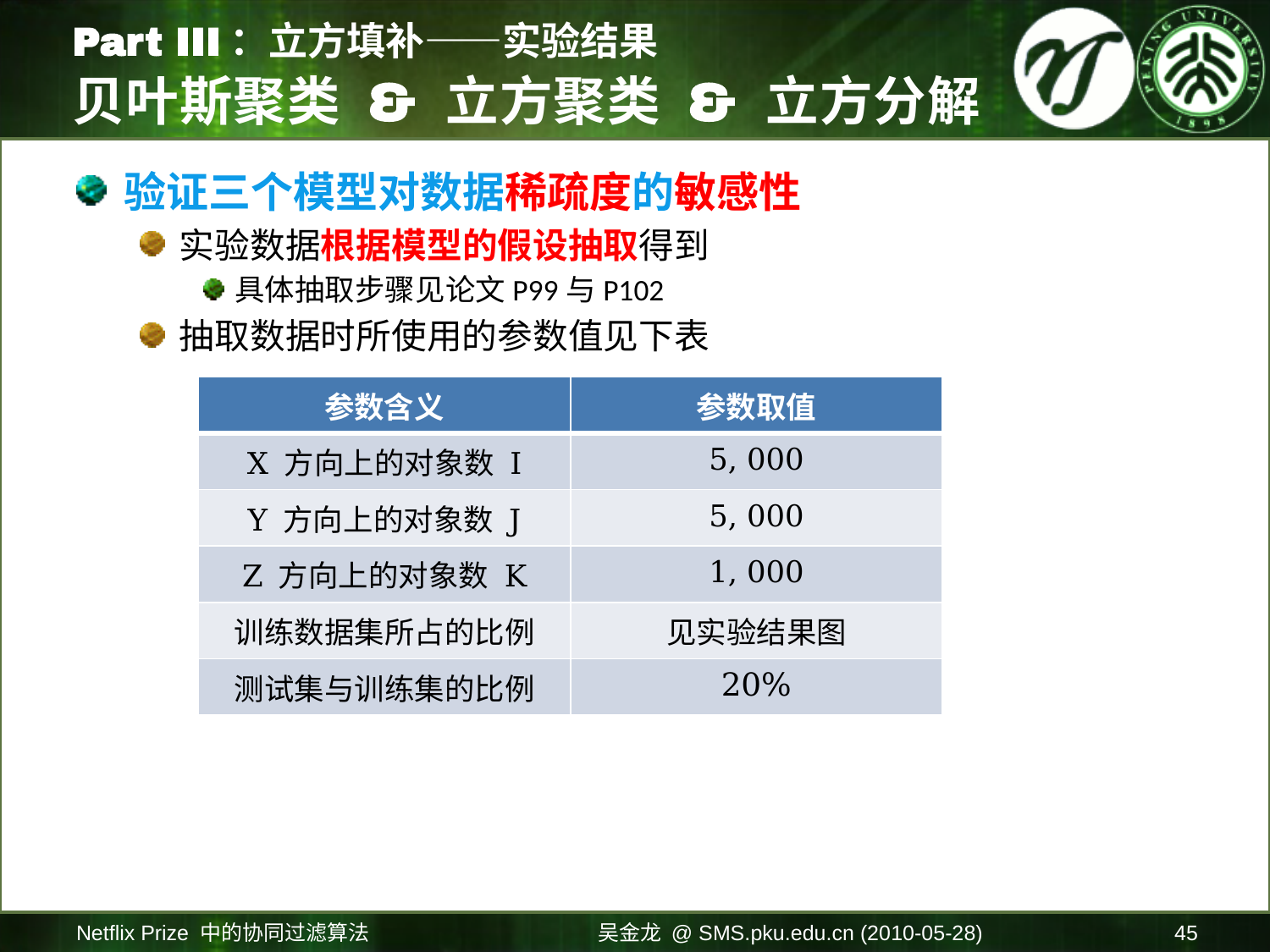

Part III：立方填补——实验结果

# 贝叶斯聚类 & 立方聚类 & 立方分解
验证三个模型对数据稀疏度的敏感性
实验数据根据模型的假设抽取得到
具体抽取步骤见论文P99与P102
抽取数据时所使用的参数值见下表
| 参数含义 | 参数取值 |
| --- | --- |
| X 方向上的对象数 I | 5, 000 |
| Y 方向上的对象数 J | 5, 000 |
| Z 方向上的对象数 K | 1, 000 |
| 训练数据集所占的比例 | 见实验结果图 |
| 测试集与训练集的比例 | 20% |
Netflix Prize 中的协同过滤算法
吴金龙 @ SMS.pku.edu.cn (2010-05-28)
45